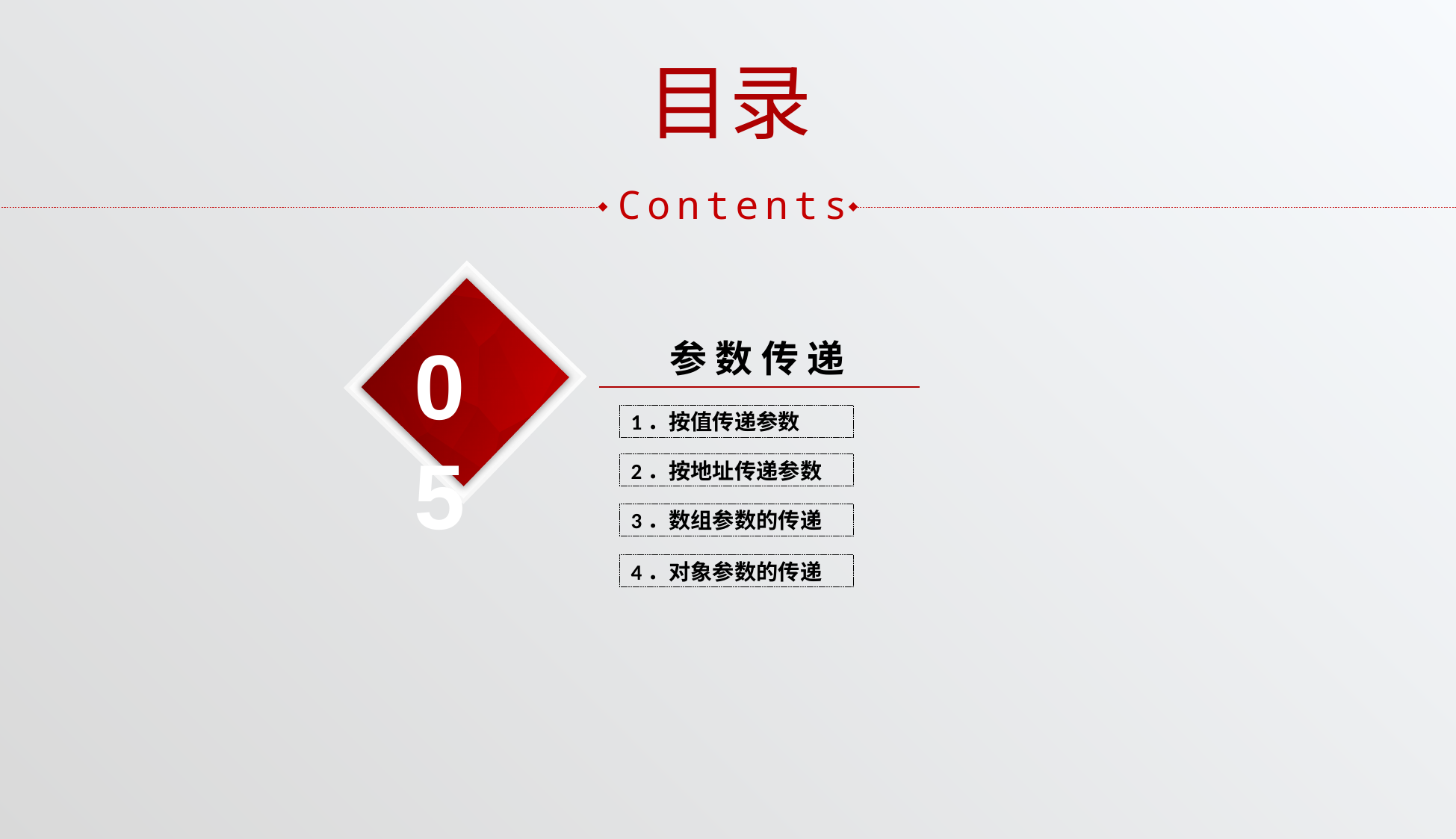

目录
Contents

05
参 数 传 递
1．按值传递参数
2．按地址传递参数
3．数组参数的传递
4．对象参数的传递